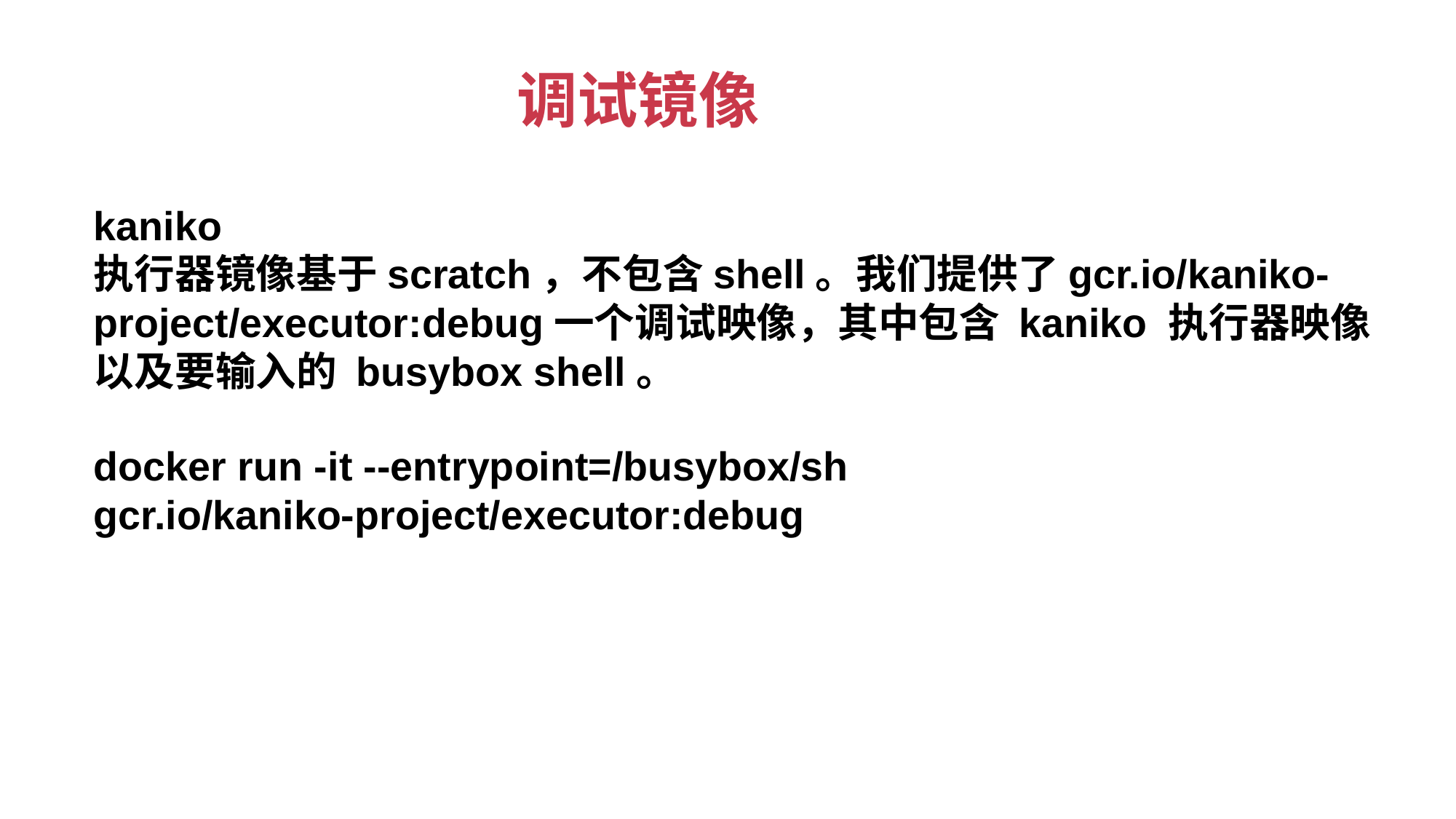

调试镜像
kaniko 执行器镜像基于scratch，不包含shell。我们提供了gcr.io/kaniko-project/executor:debug一个调试映像，其中包含 kaniko 执行器映像以及要输入的 busybox shell。
docker run -it --entrypoint=/busybox/sh gcr.io/kaniko-project/executor:debug